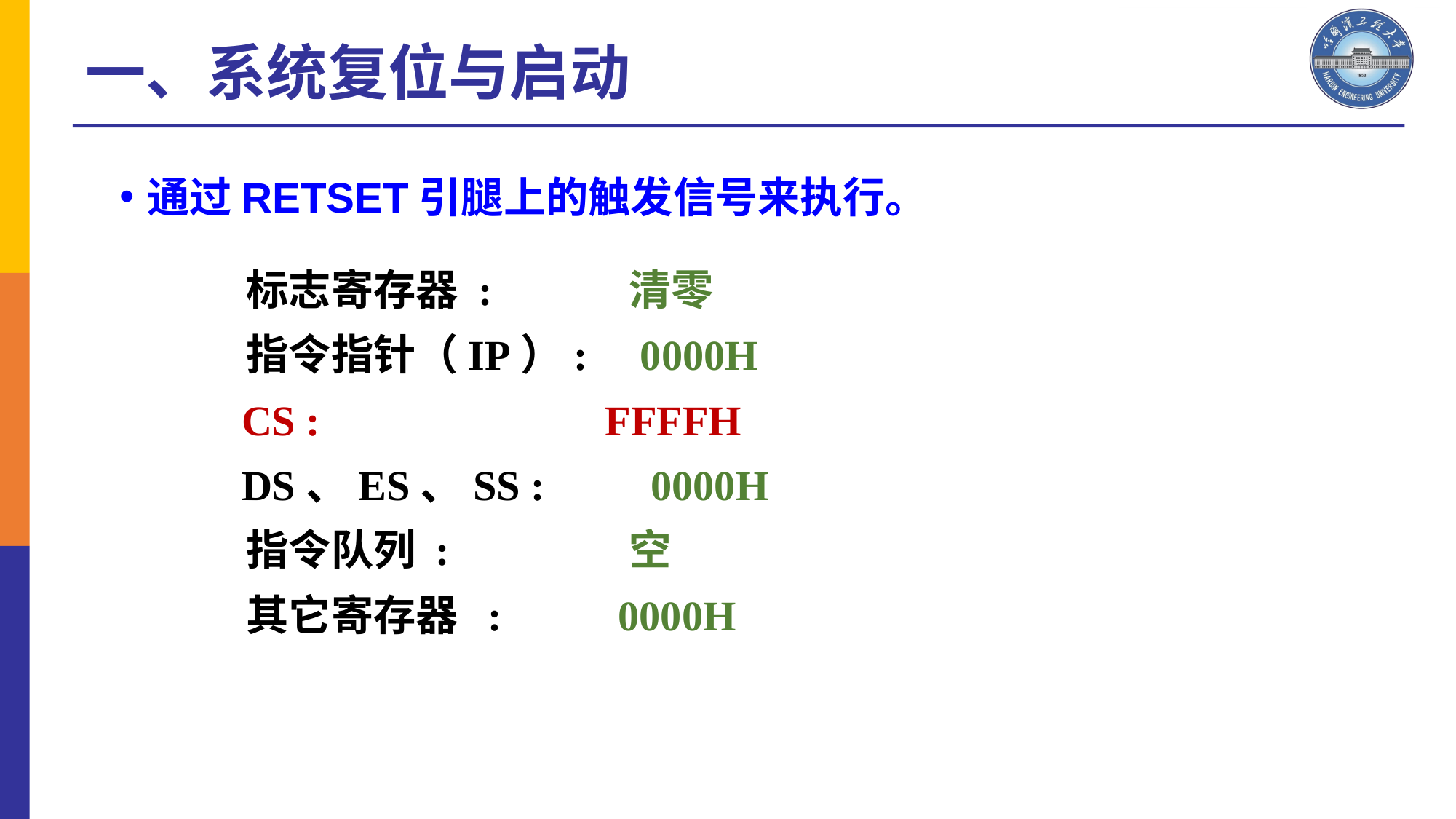

一、系统复位与启动

通过RETSET引腿上的触发信号来执行。
      标志寄存器 :            清零
      指令指针（IP）:     0000H
      CS :                           FFFFH
      DS、ES、SS :          0000H
      指令队列 :                空
      其它寄存器  :           0000H